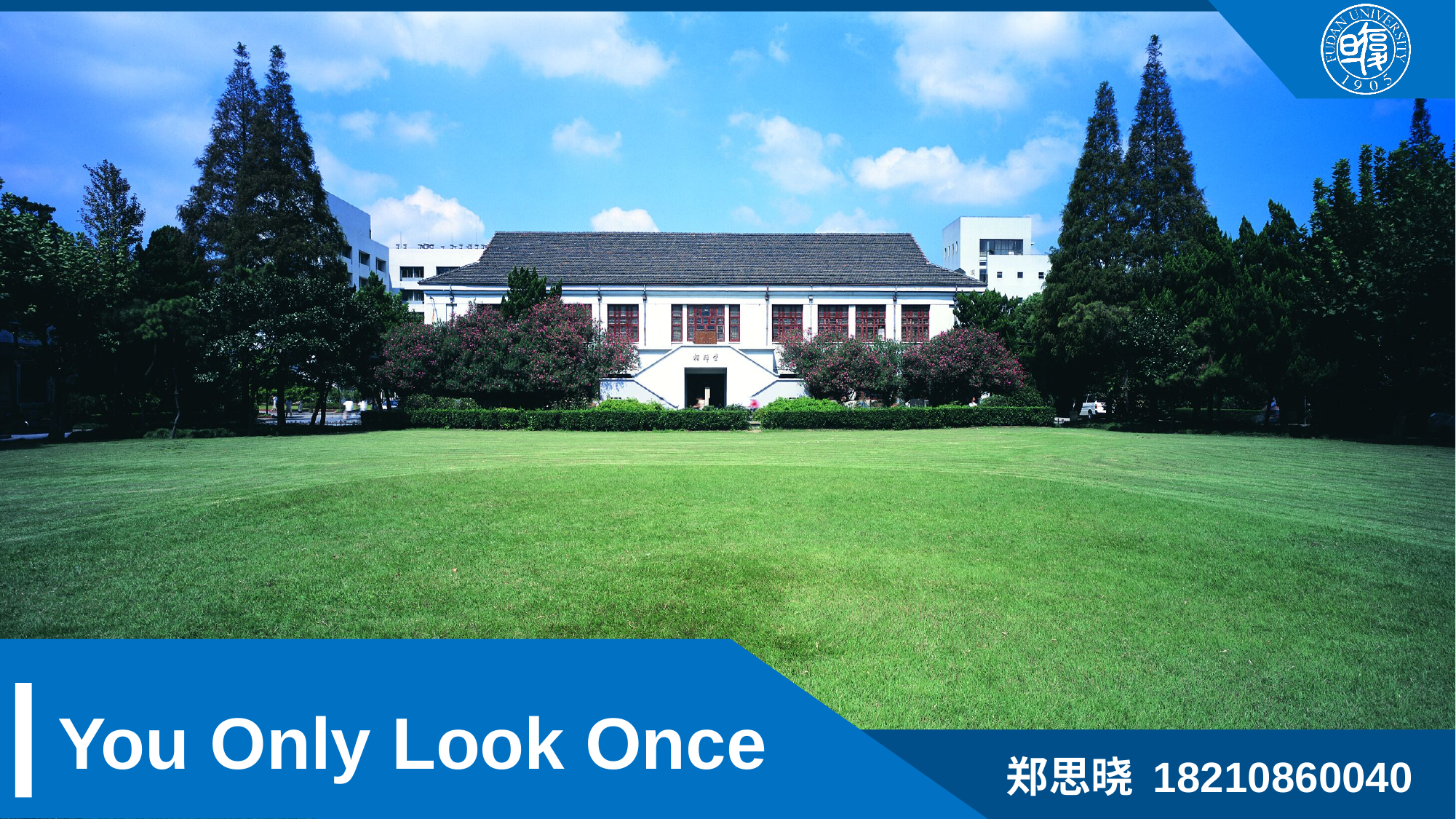

# You Only Look Once
郑思晓 18210860040